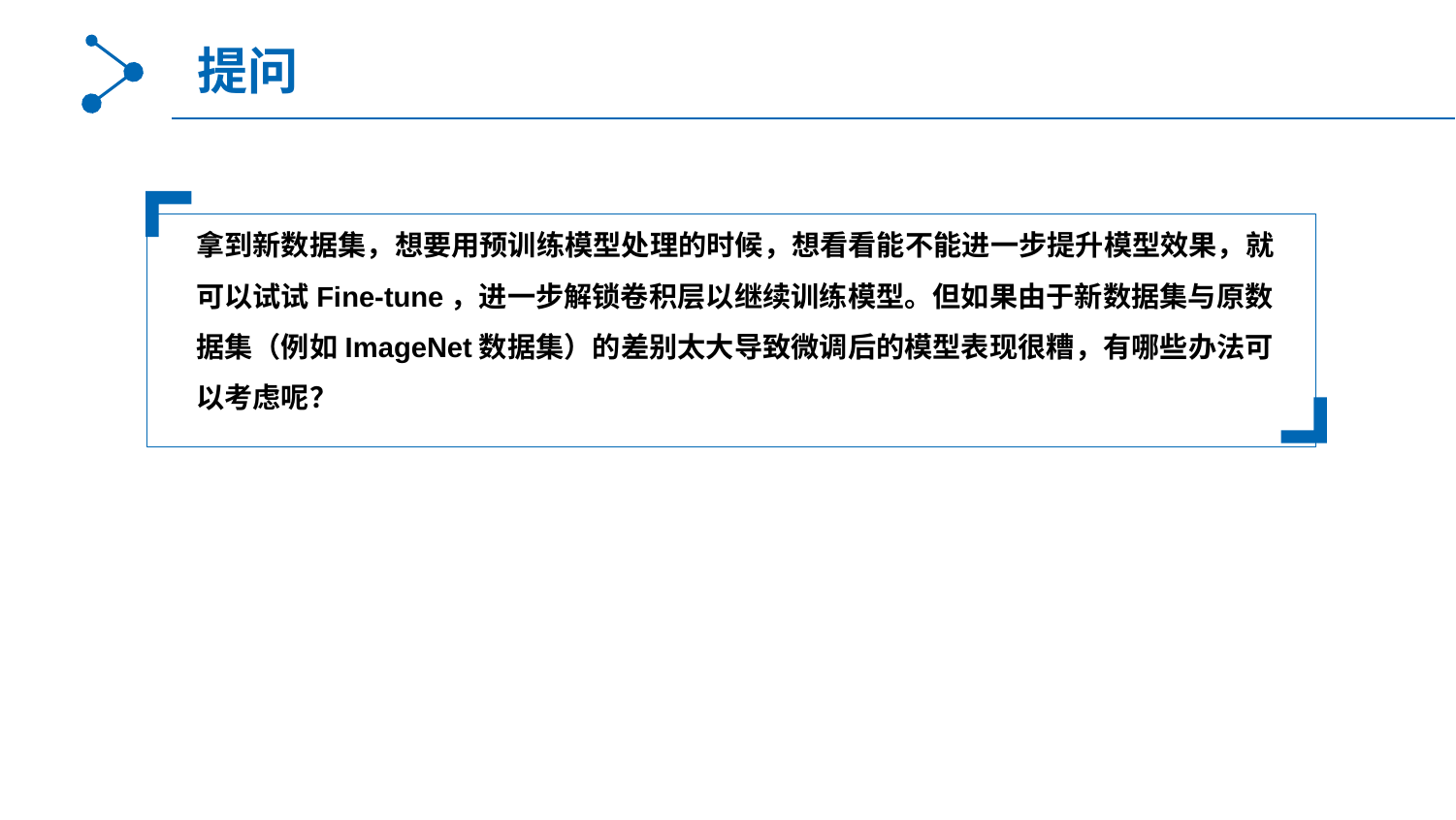

提问

拿到新数据集，想要用预训练模型处理的时候，想看看能不能进一步提升模型效果，就可以试试Fine-tune，进一步解锁卷积层以继续训练模型。但如果由于新数据集与原数据集（例如ImageNet数据集）的差别太大导致微调后的模型表现很糟，有哪些办法可以考虑呢？